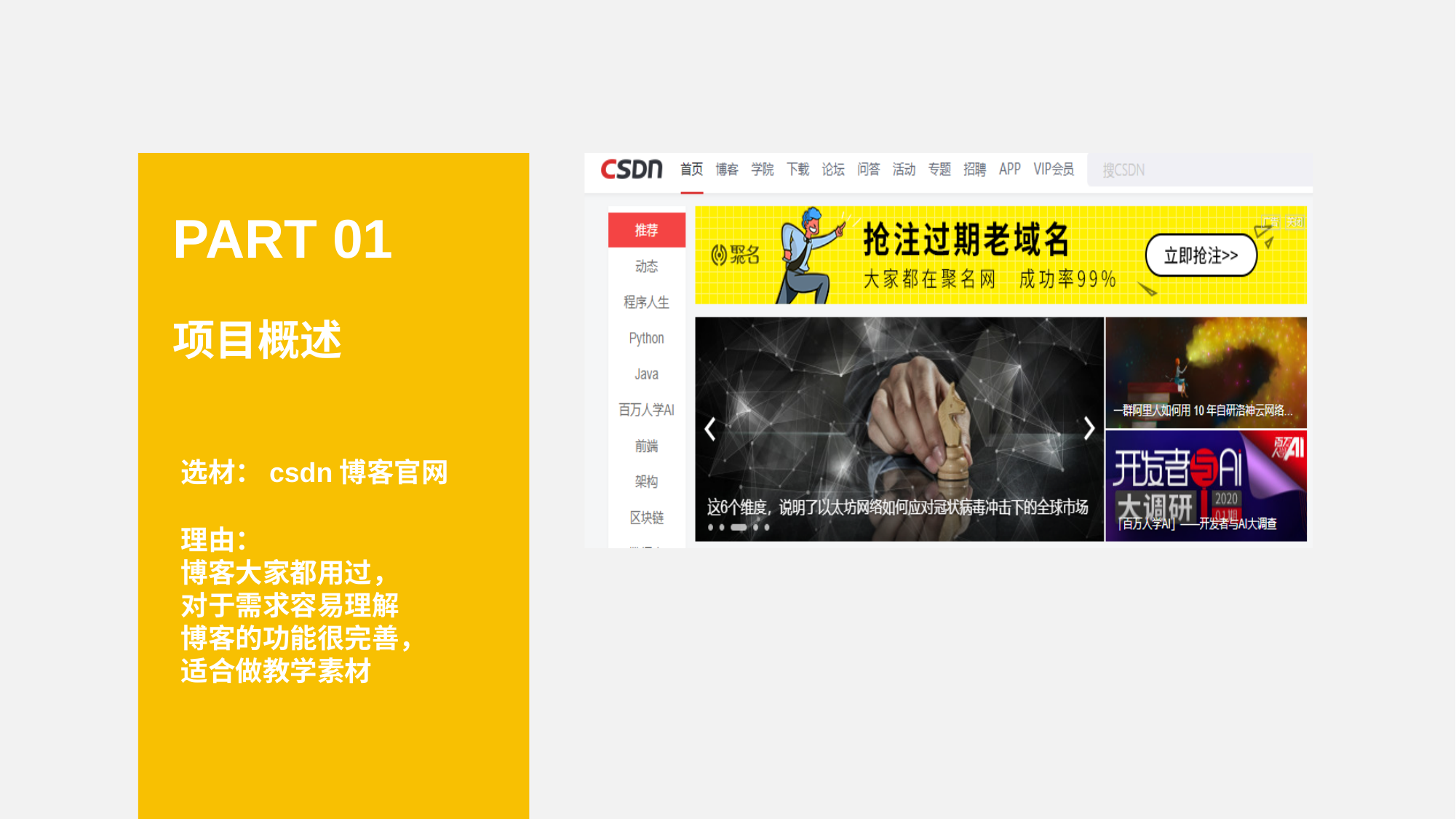

PART 01
项目概述
选材：csdn博客官网
理由：
博客大家都用过，
对于需求容易理解
博客的功能很完善，
适合做教学素材